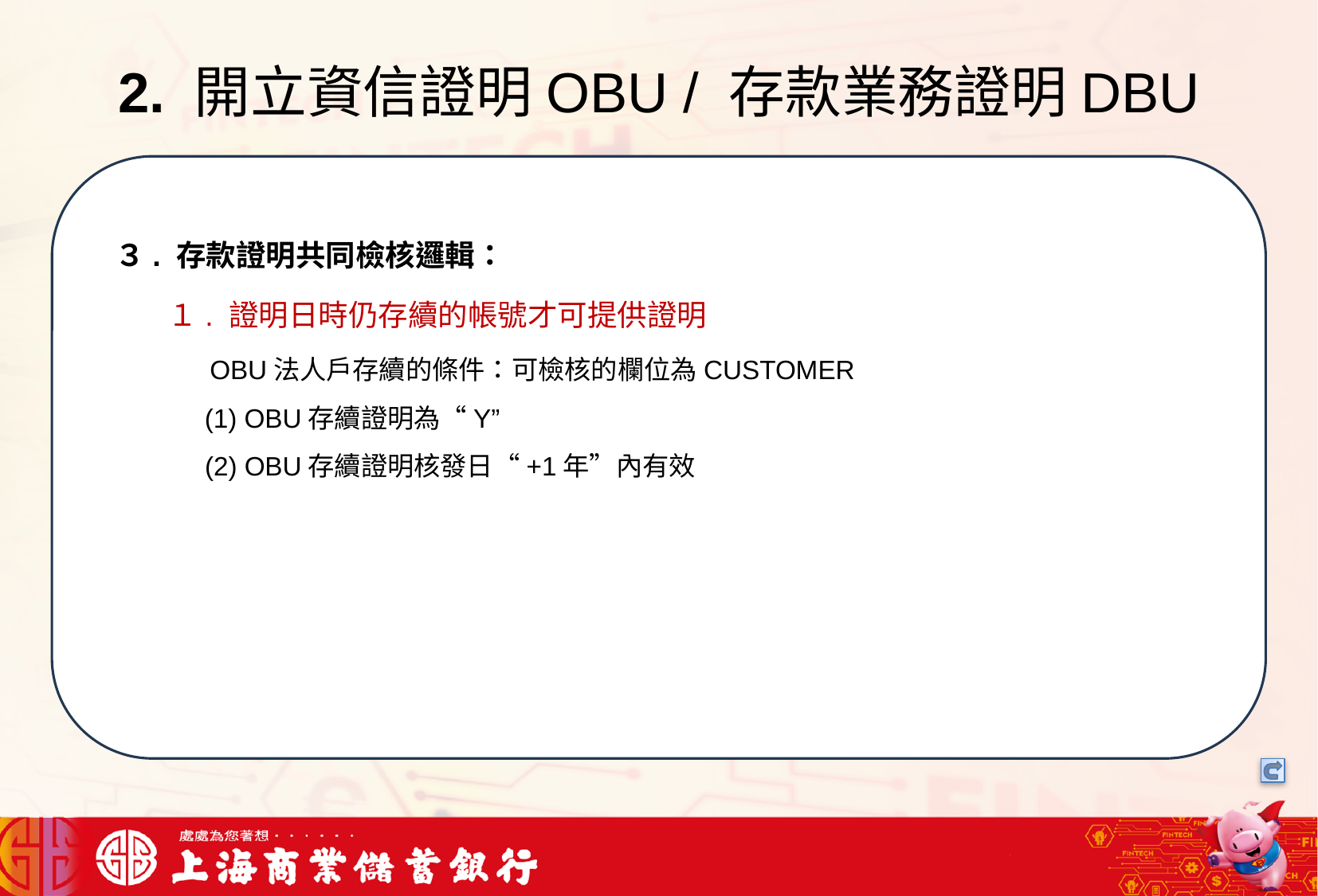

# 2. 開立資信證明OBU / 存款業務證明DBU
我們可以將信用卡相關資料存在一個檔案中，將這些檔案中的文字進行詞向量的轉換，把文字轉成數字向量存在向量資料庫中，透過檢索器在向量資料庫搜尋與用戶問題最接近的資訊，透過生成器，生成最合適的答案回覆用戶
３. 存款證明共同檢核邏輯：
１. 證明日時仍存續的帳號才可提供證明
     OBU法人戶存續的條件：可檢核的欄位為CUSTOMER
     (1) OBU存續證明為“Y”
     (2) OBU存續證明核發日“+1年”內有效